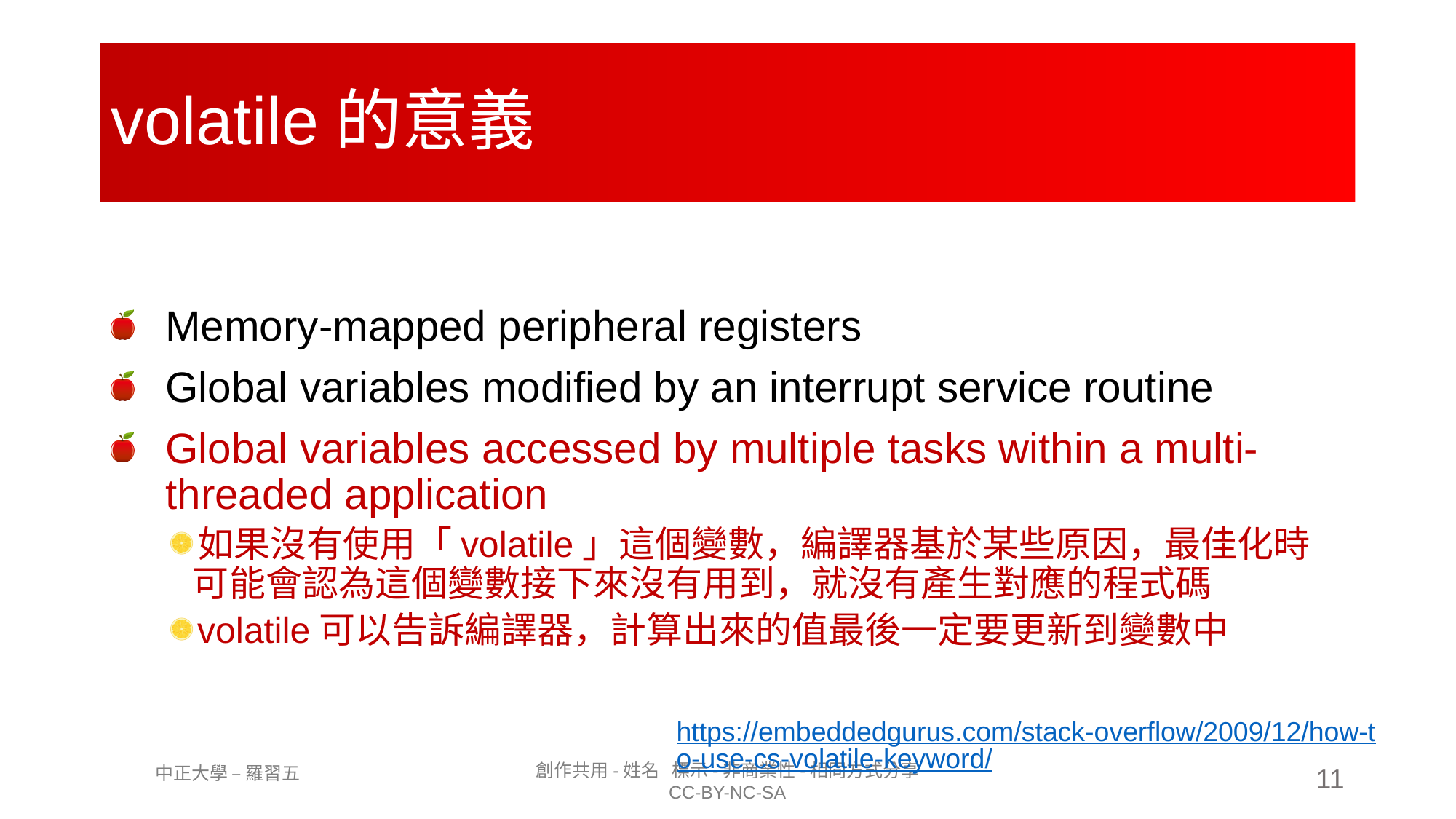

# volatile的意義
Memory-mapped peripheral registers
Global variables modified by an interrupt service routine
Global variables accessed by multiple tasks within a multi-threaded application
如果沒有使用「volatile」這個變數，編譯器基於某些原因，最佳化時可能會認為這個變數接下來沒有用到，就沒有產生對應的程式碼
volatile可以告訴編譯器，計算出來的值最後一定要更新到變數中
https://embeddedgurus.com/stack-overflow/2009/12/how-to-use-cs-volatile-keyword/